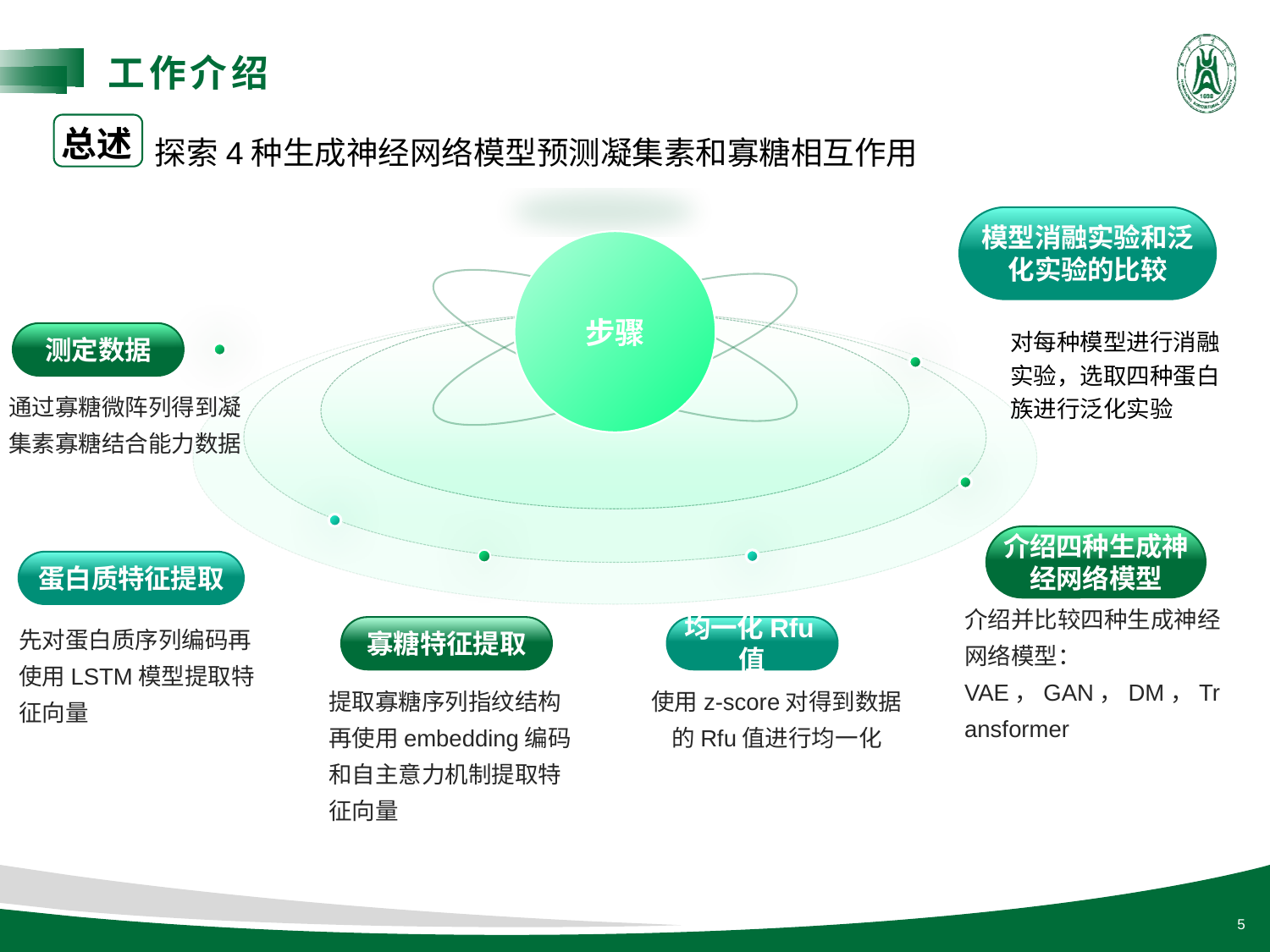

工作介绍

总述
探索4种生成神经网络模型预测凝集素和寡糖相互作用

模型消融实验和泛化实验的比较
步骤

对每种模型进行消融实验，选取四种蛋白族进行泛化实验
测定数据

通过寡糖微阵列得到凝集素寡糖结合能力数据

介绍四种生成神经网络模型

蛋白质特征提取
介绍并比较四种生成神经网络模型：VAE，GAN，DM，Transformer
均一化Rfu值
寡糖特征提取
先对蛋白质序列编码再使用LSTM模型提取特征向量
提取寡糖序列指纹结构再使用embedding编码和自主意力机制提取特征向量
使用z-score对得到数据的Rfu值进行均一化
5